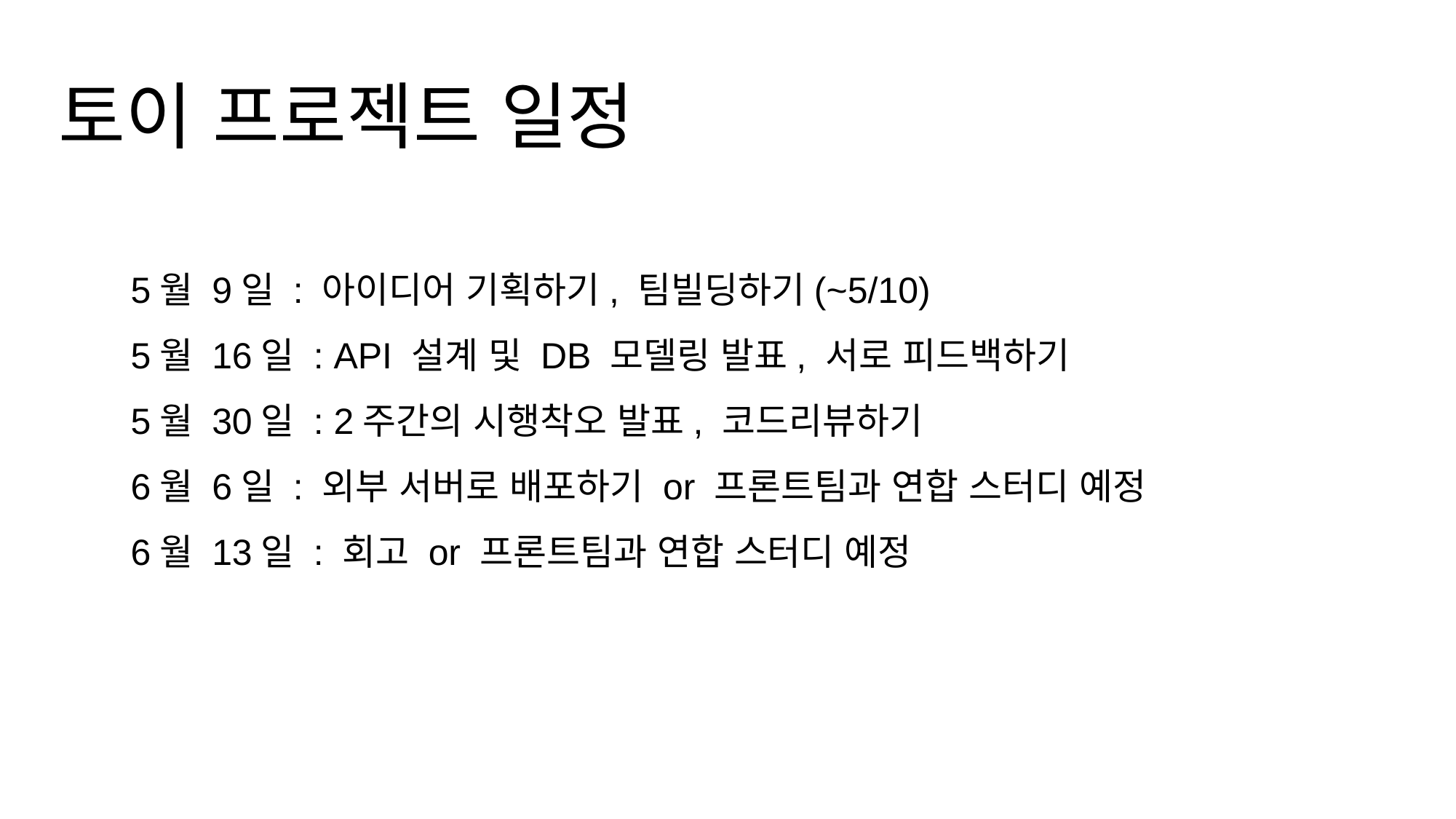

토이 프로젝트 일정
5월 9일 : 아이디어 기획하기, 팀빌딩하기(~5/10)
5월 16일 : API 설계 및 DB 모델링 발표, 서로 피드백하기
5월 30일 : 2주간의 시행착오 발표, 코드리뷰하기
6월 6일 : 외부 서버로 배포하기 or 프론트팀과 연합 스터디 예정
6월 13일 : 회고 or 프론트팀과 연합 스터디 예정